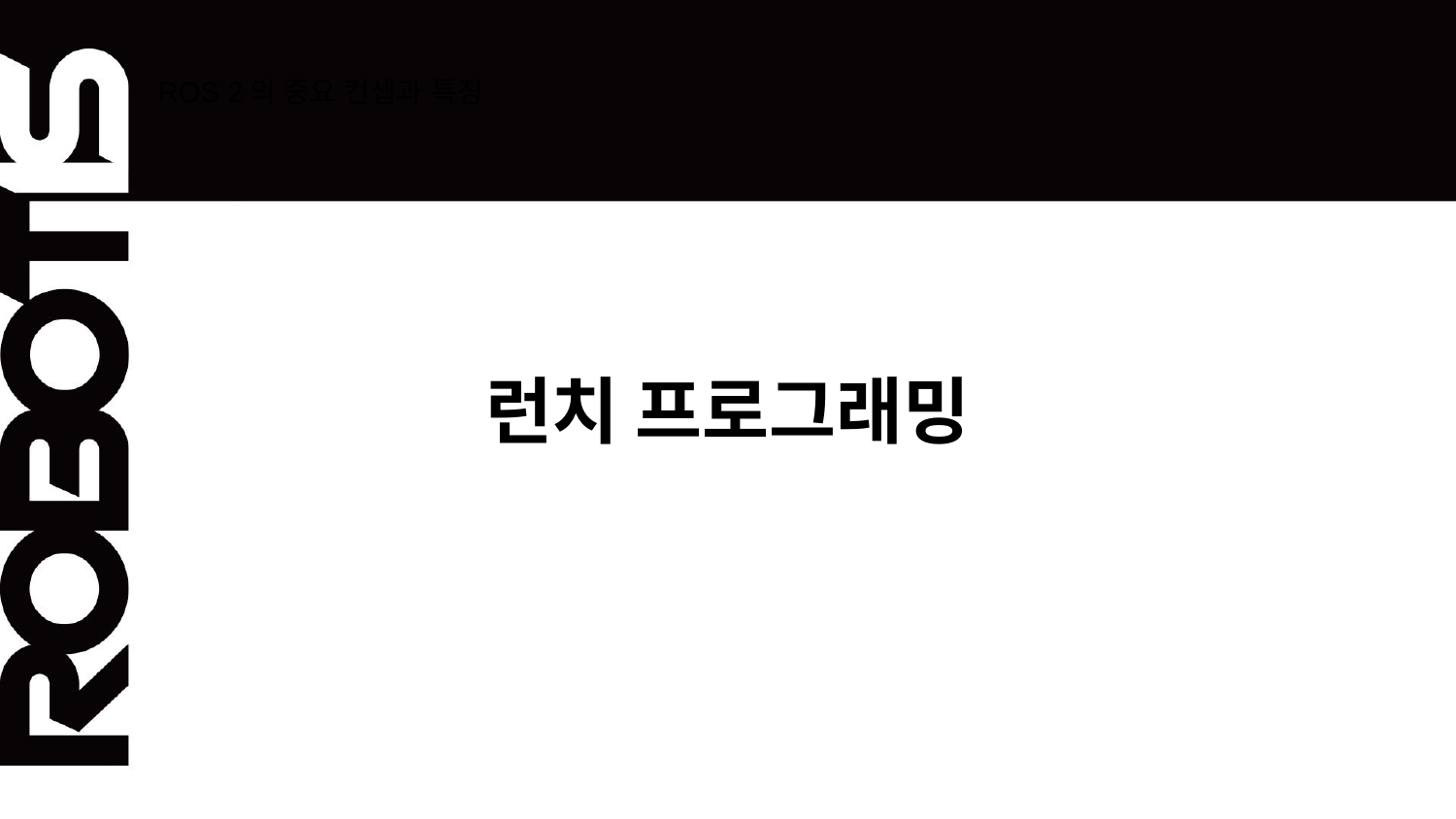

# ROS 2의 중요 컨셉과 특징
런치 프로그래밍